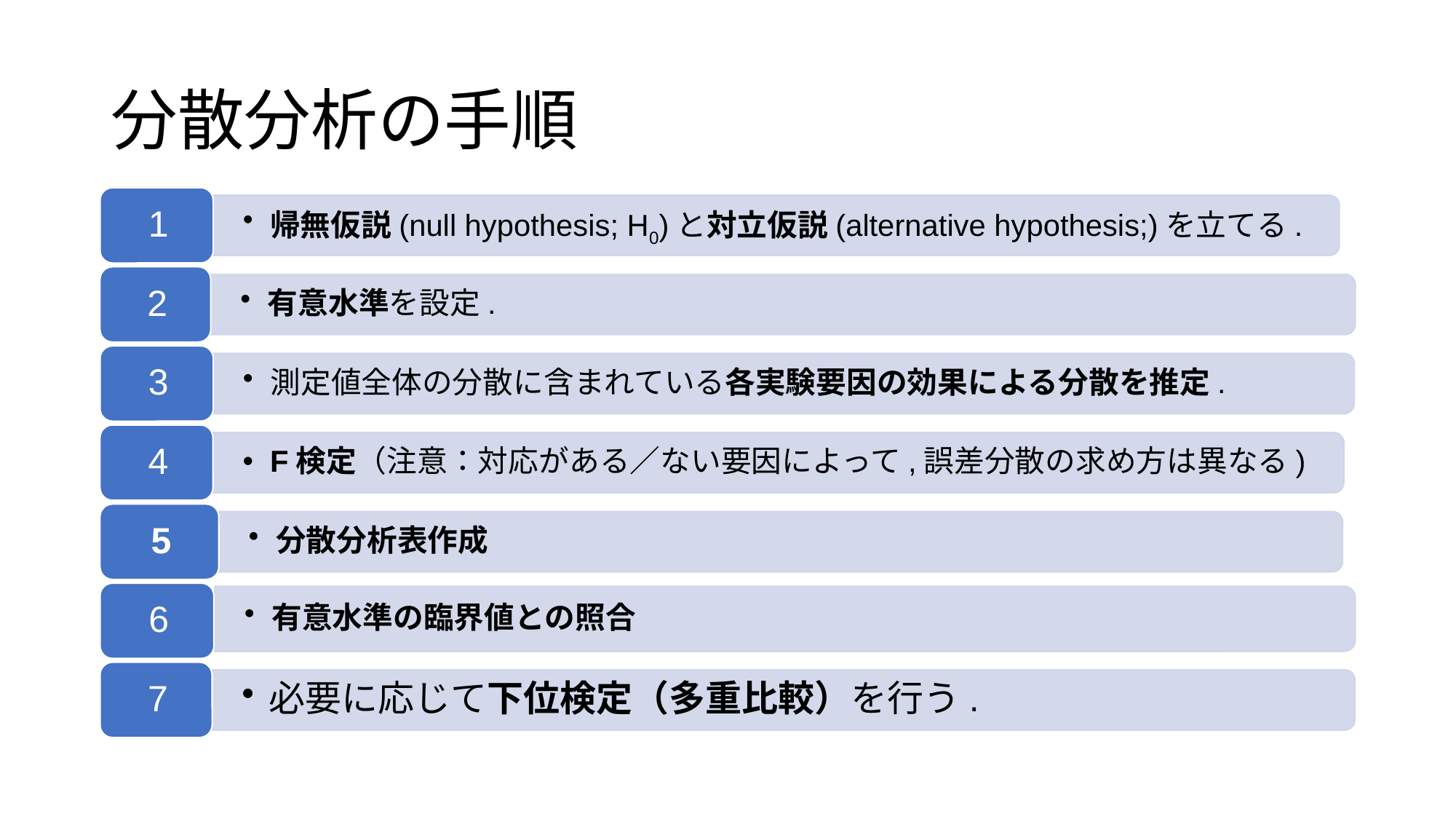

# 分散分析の手順
帰無仮説(null hypothesis; H0)と対立仮説(alternative hypothesis;)を立てる.
1
有意水準を設定.
2
測定値全体の分散に含まれている各実験要因の効果による分散を推定.
3
F検定（注意：対応がある／ない要因によって,誤差分散の求め方は異なる)
4
分散分析表作成
5
有意水準の臨界値との照合
6
必要に応じて下位検定（多重比較）を行う.
7